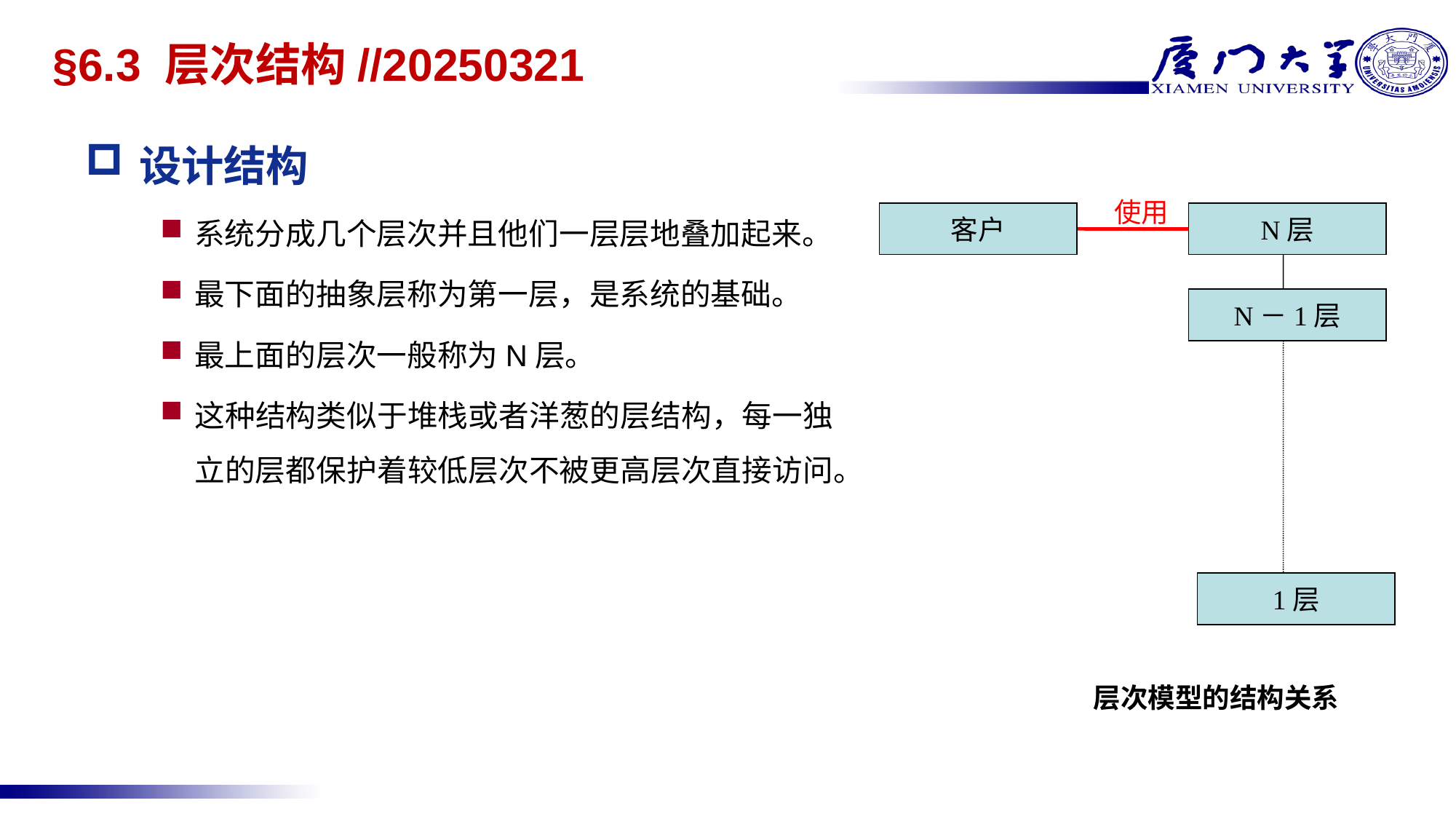

# §6.3 层次结构//20250321
设计结构
系统分成几个层次并且他们一层层地叠加起来。
最下面的抽象层称为第一层，是系统的基础。
最上面的层次一般称为N层。
这种结构类似于堆栈或者洋葱的层结构，每一独立的层都保护着较低层次不被更高层次直接访问。
使用
客户
N层

N－1层

1层
     层次模型的结构关系